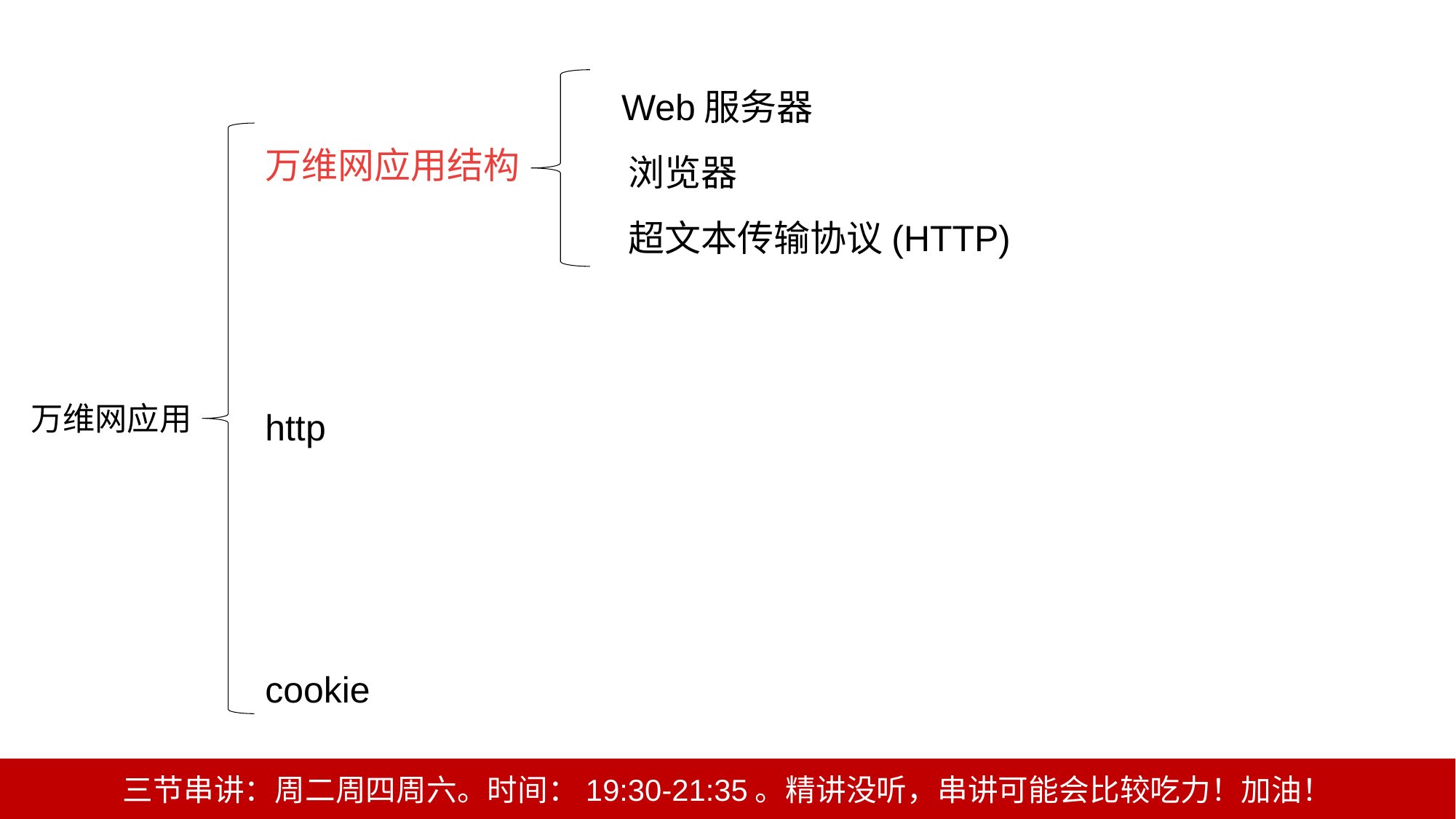

Web服务器
 浏览器
 超文本传输协议(HTTP)

万维网应用结构

http

cookie

万维网应用